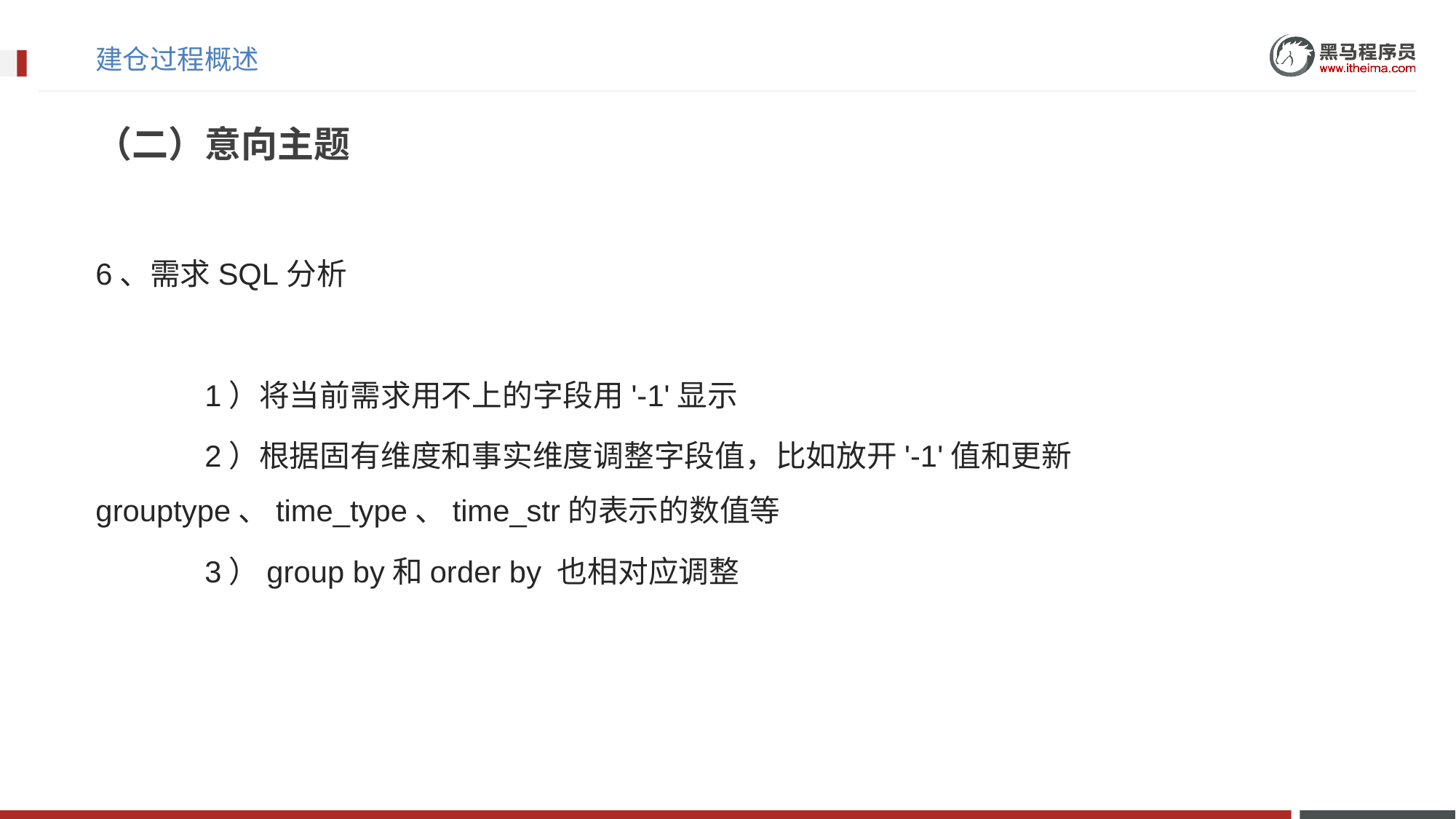

# 建仓过程概述
（二）意向主题
6、需求SQL分析

​	1）将当前需求用不上的字段用'-1'显示
​	2）根据固有维度和事实维度调整字段值，比如放开'-1'值和更新grouptype、time_type、time_str的表示的数值等
​	3）group by和order by 也相对应调整